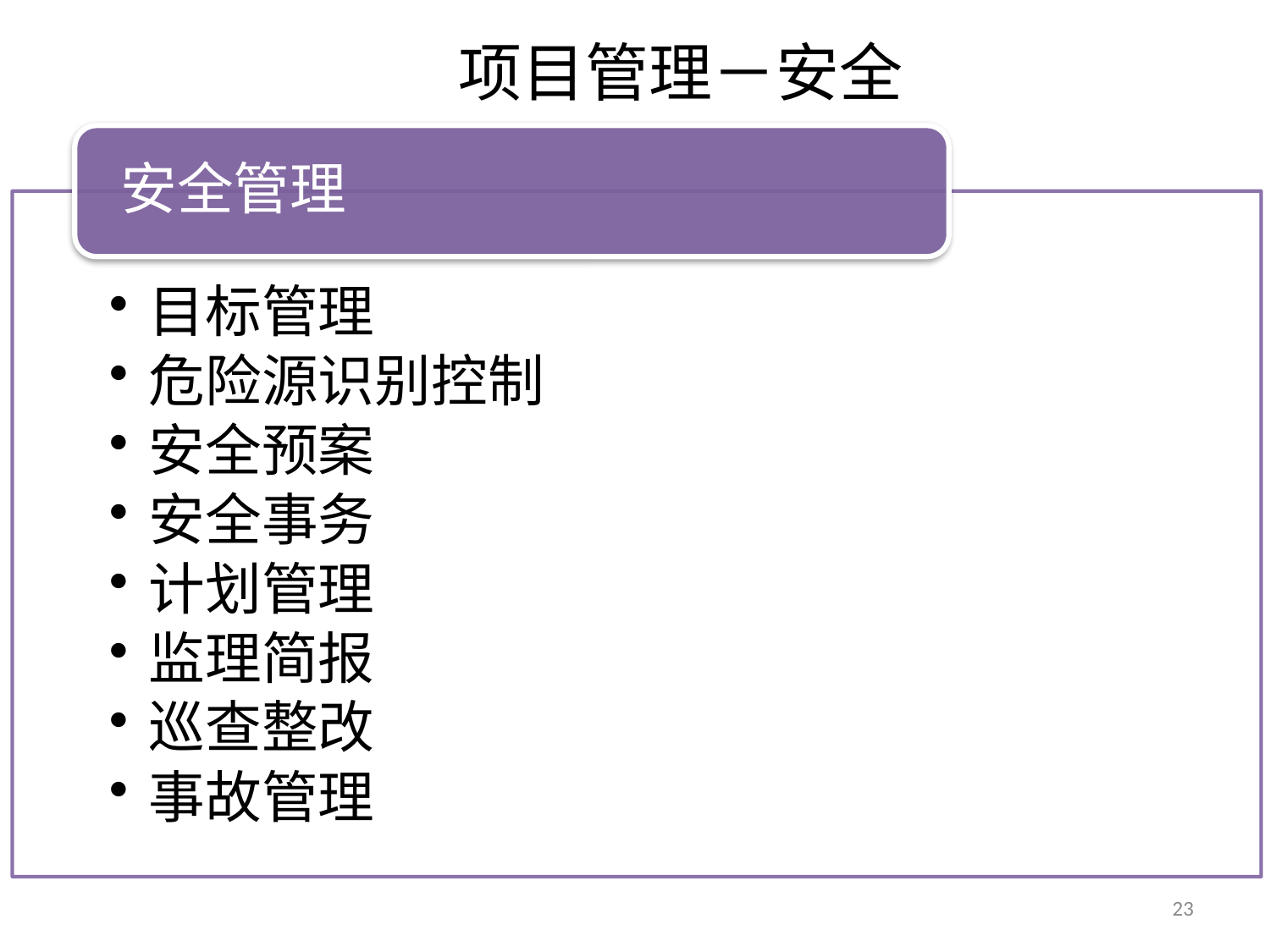

# 项目管理－安全
目标管理
危险源识别控制
安全预案
安全事务
计划管理
监理简报
巡查整改
事故管理
安全管理
23